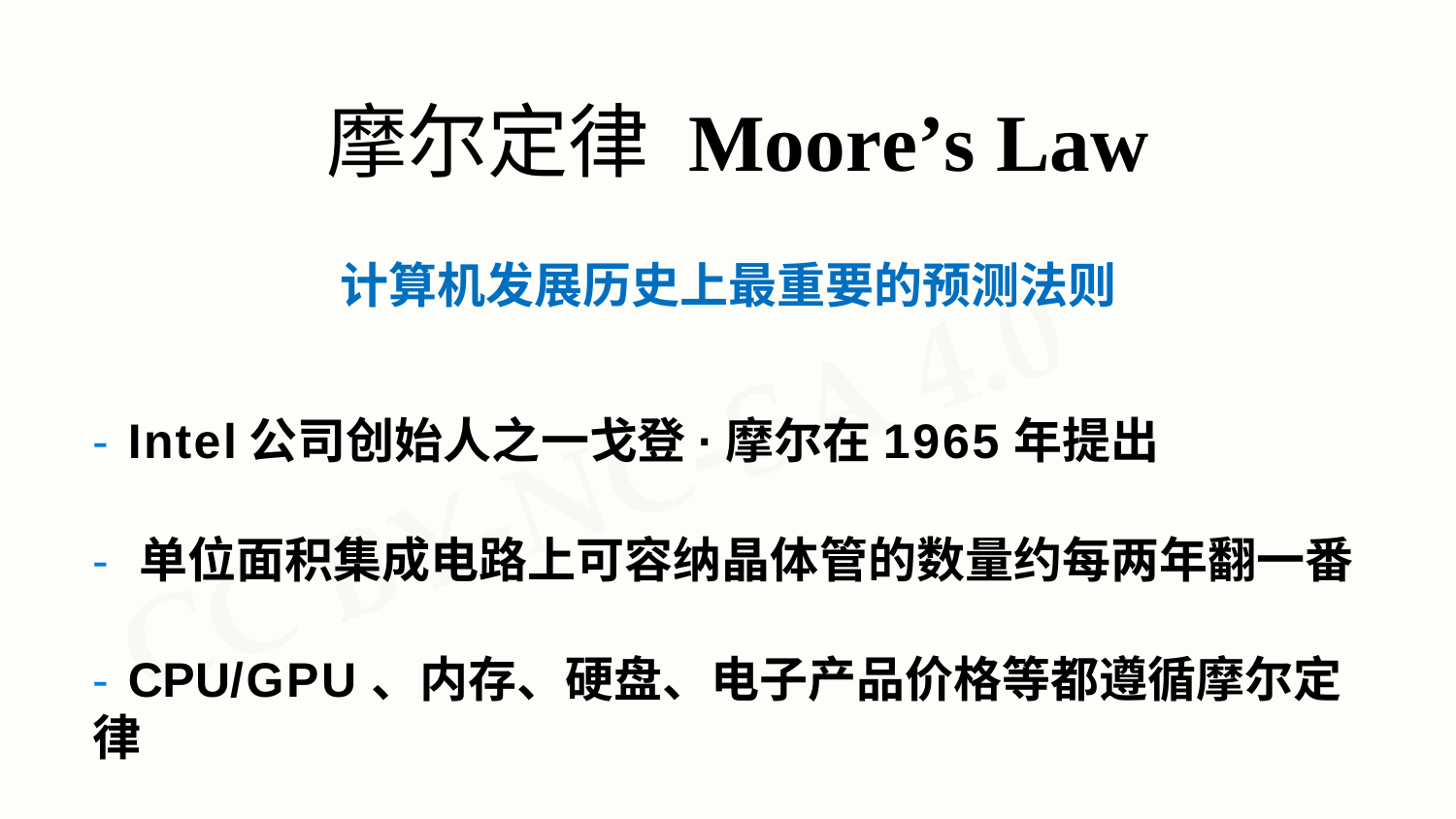

# 摩尔定律 Moore’s Law
计算机发展历史上最重要的预测法则

- Intel公司创始人之一戈登·摩尔在1965年提出

- 单位面积集成电路上可容纳晶体管的数量约每两年翻一番

- CPU/GPU、内存、硬盘、电子产品价格等都遵循摩尔定律